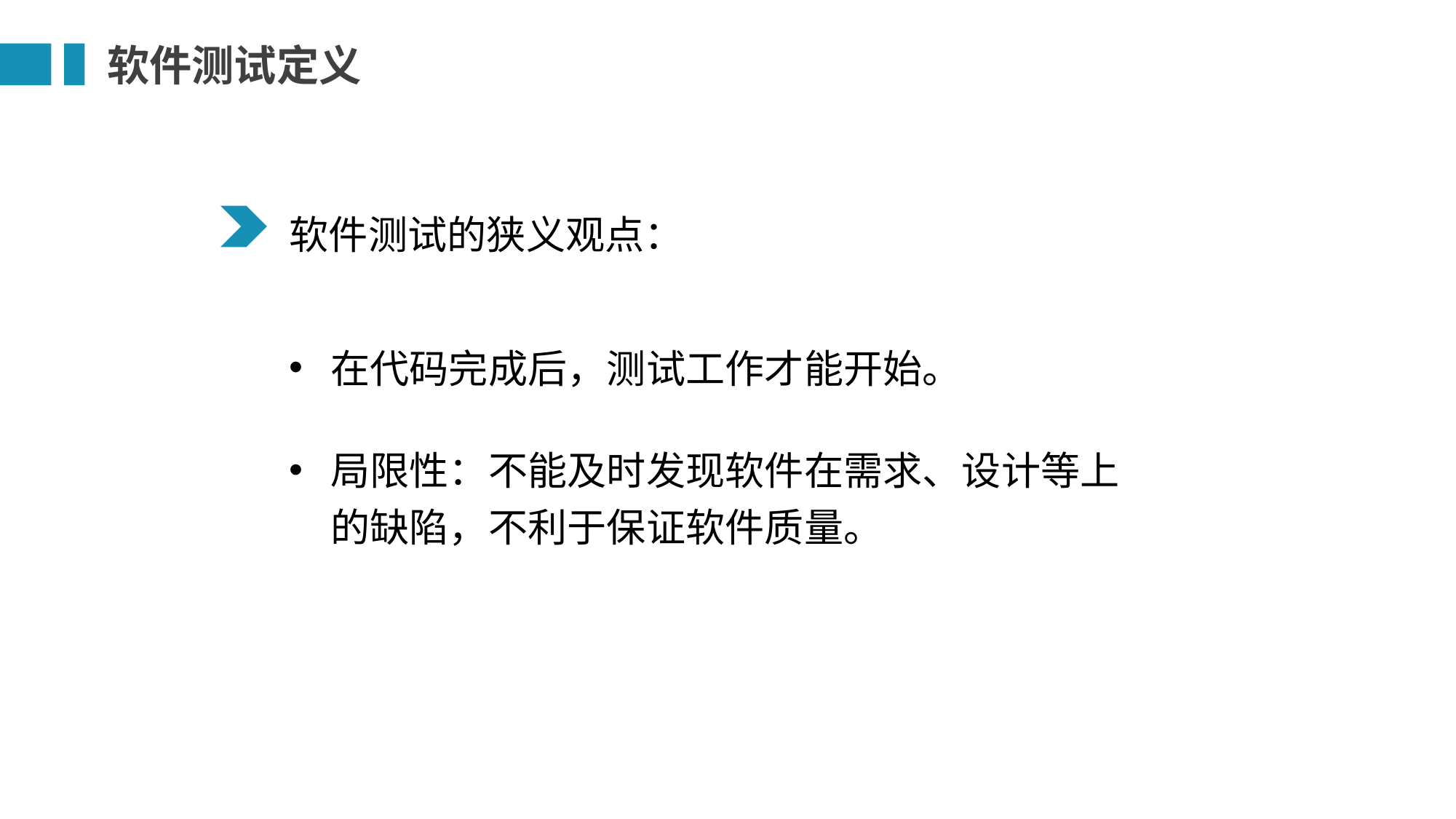

软件测试定义

软件测试的狭义观点：
在代码完成后，测试工作才能开始。
局限性：不能及时发现软件在需求、设计等上的缺陷，不利于保证软件质量。
53